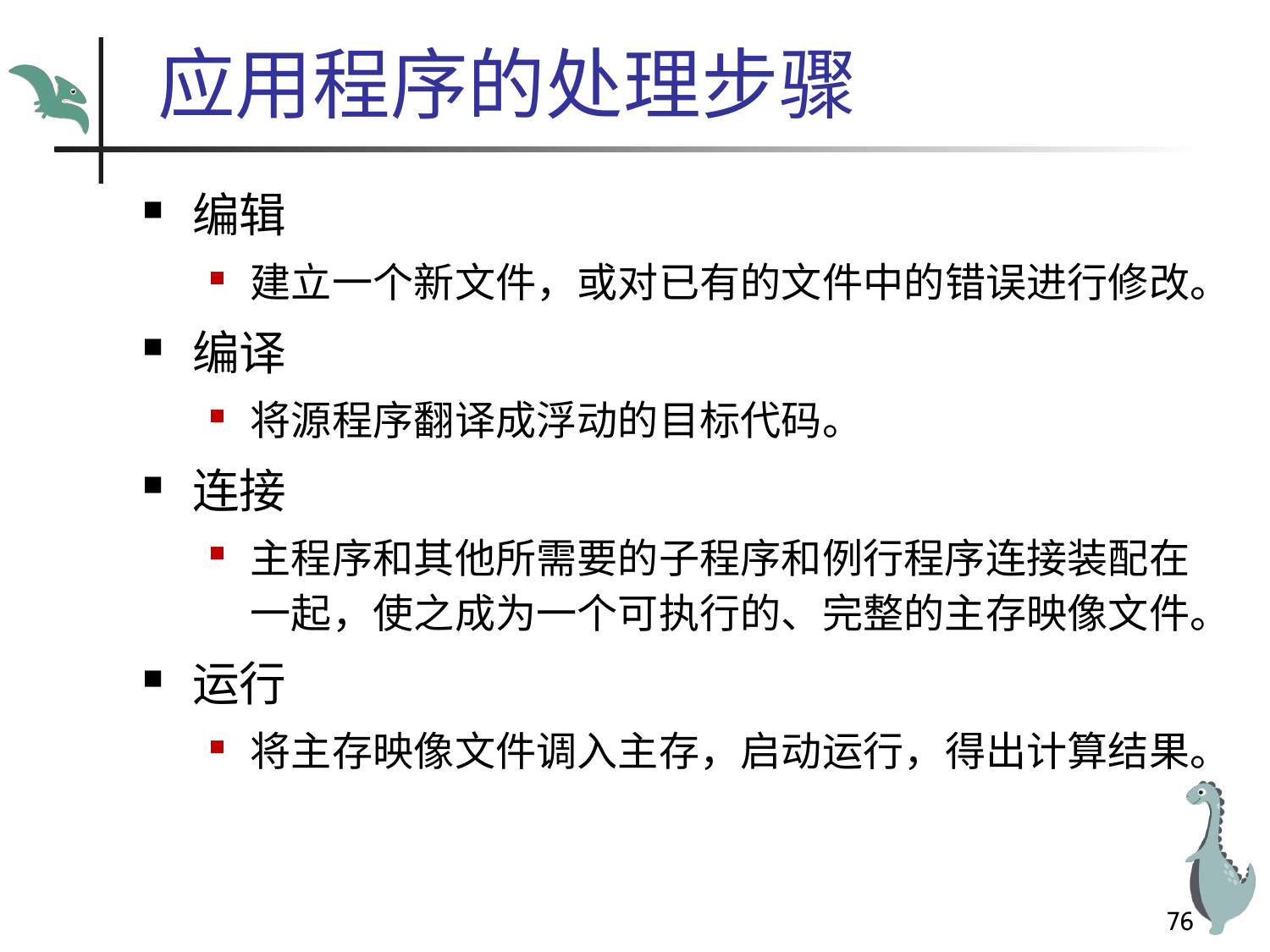

# 应用程序的处理步骤
编辑
建立一个新文件，或对已有的文件中的错误进行修改。
编译
将源程序翻译成浮动的目标代码。
连接
主程序和其他所需要的子程序和例行程序连接装配在一起，使之成为一个可执行的、完整的主存映像文件。
运行
将主存映像文件调入主存，启动运行，得出计算结果。

76